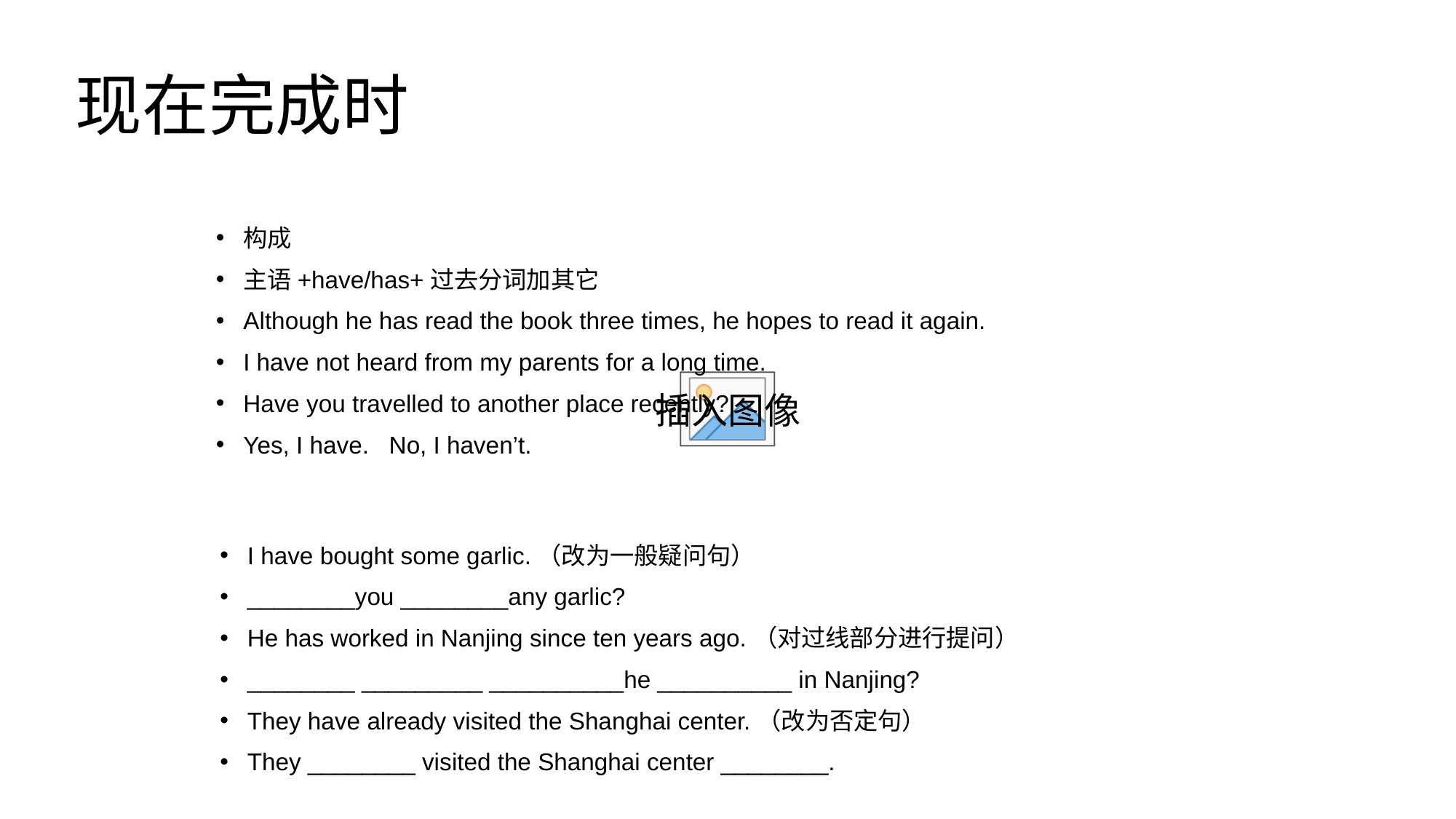

# 现在完成时
构成
主语+have/has+过去分词加其它
Although he has read the book three times, he hopes to read it again.
I have not heard from my parents for a long time.
Have you travelled to another place recently?
Yes, I have.   No, I haven’t.

I have bought some garlic.（改为一般疑问句）
________you ________any garlic?
He has worked in Nanjing since ten years ago.（对过线部分进行提问）
________ _________ __________he __________ in Nanjing?
They have already visited the Shanghai center.（改为否定句）
They ________ visited the Shanghai center ________.